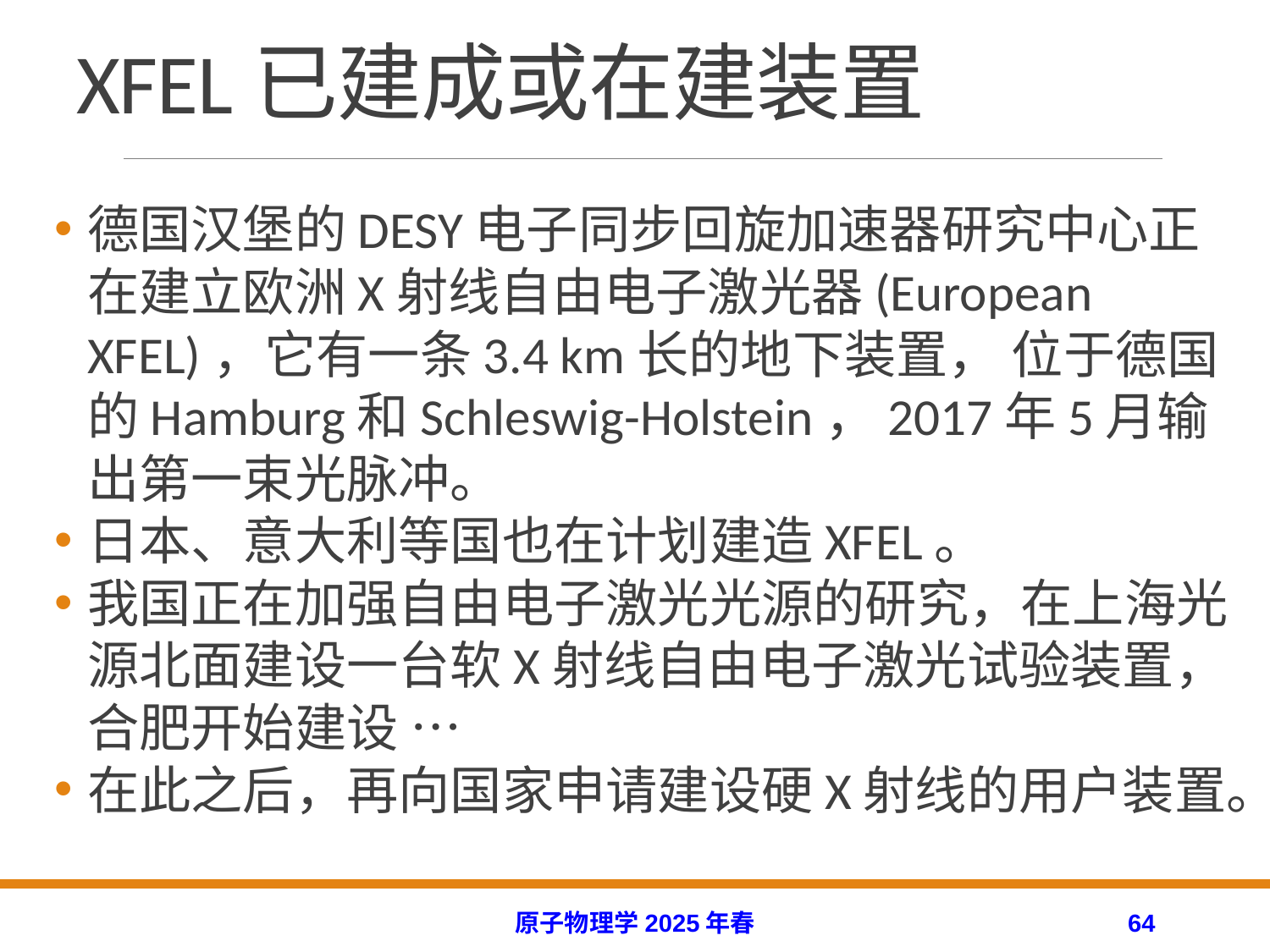

# XFEL已建成或在建装置
德国汉堡的DESY电子同步回旋加速器研究中心正在建立欧洲X射线自由电子激光器(European XFEL)，它有一条3.4 km长的地下装置， 位于德国的Hamburg和Schleswig-Holstein，2017年5月输出第一束光脉冲。
日本、意大利等国也在计划建造XFEL。
我国正在加强自由电子激光光源的研究，在上海光源北面建设一台软X射线自由电子激光试验装置，合肥开始建设 …
在此之后，再向国家申请建设硬X射线的用户装置。
原子物理学2025年春
64